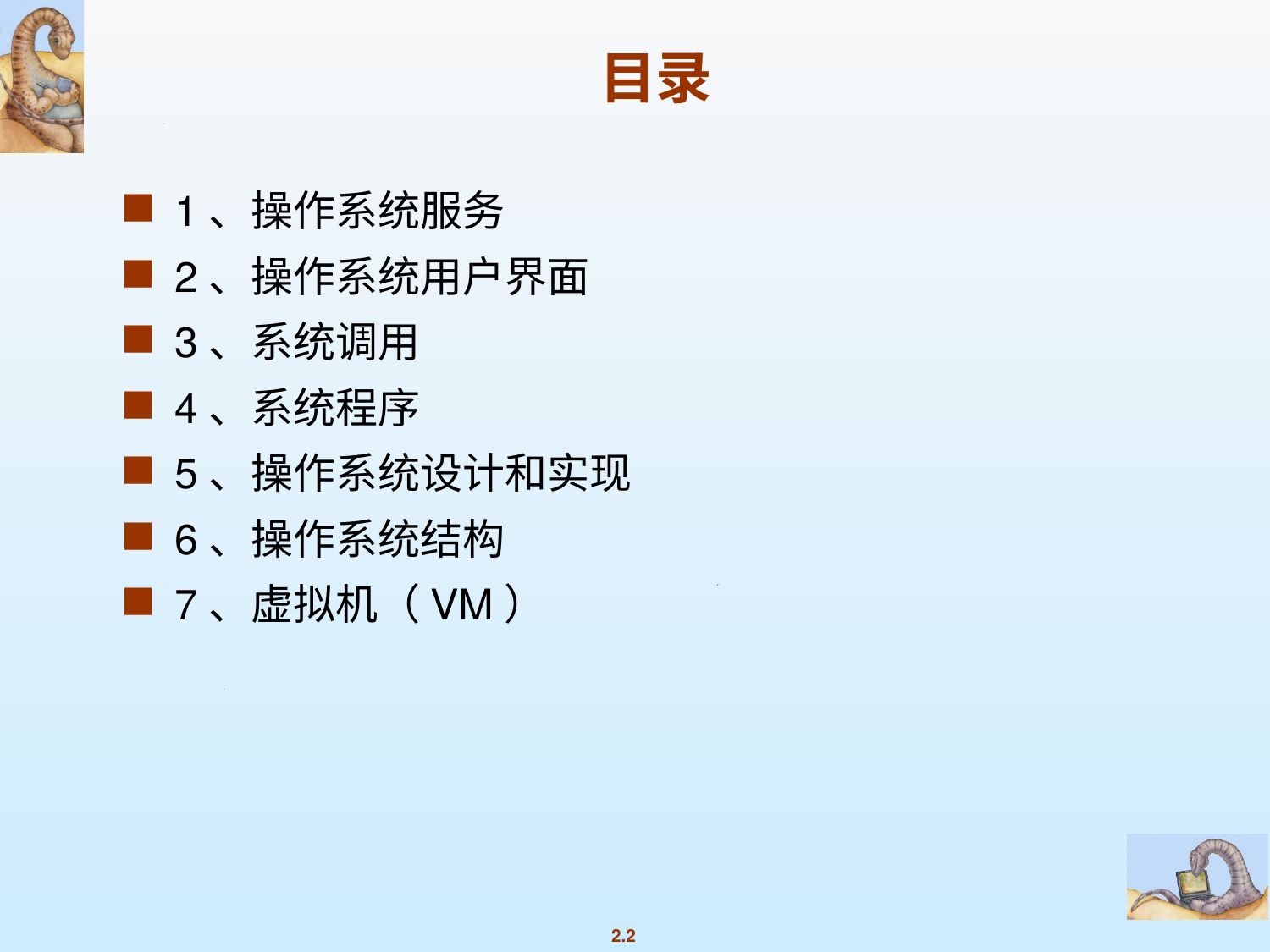

# 目录
1、操作系统服务
2、操作系统用户界面
3、系统调用
4、系统程序
5、操作系统设计和实现
6、操作系统结构
7、虚拟机（VM）